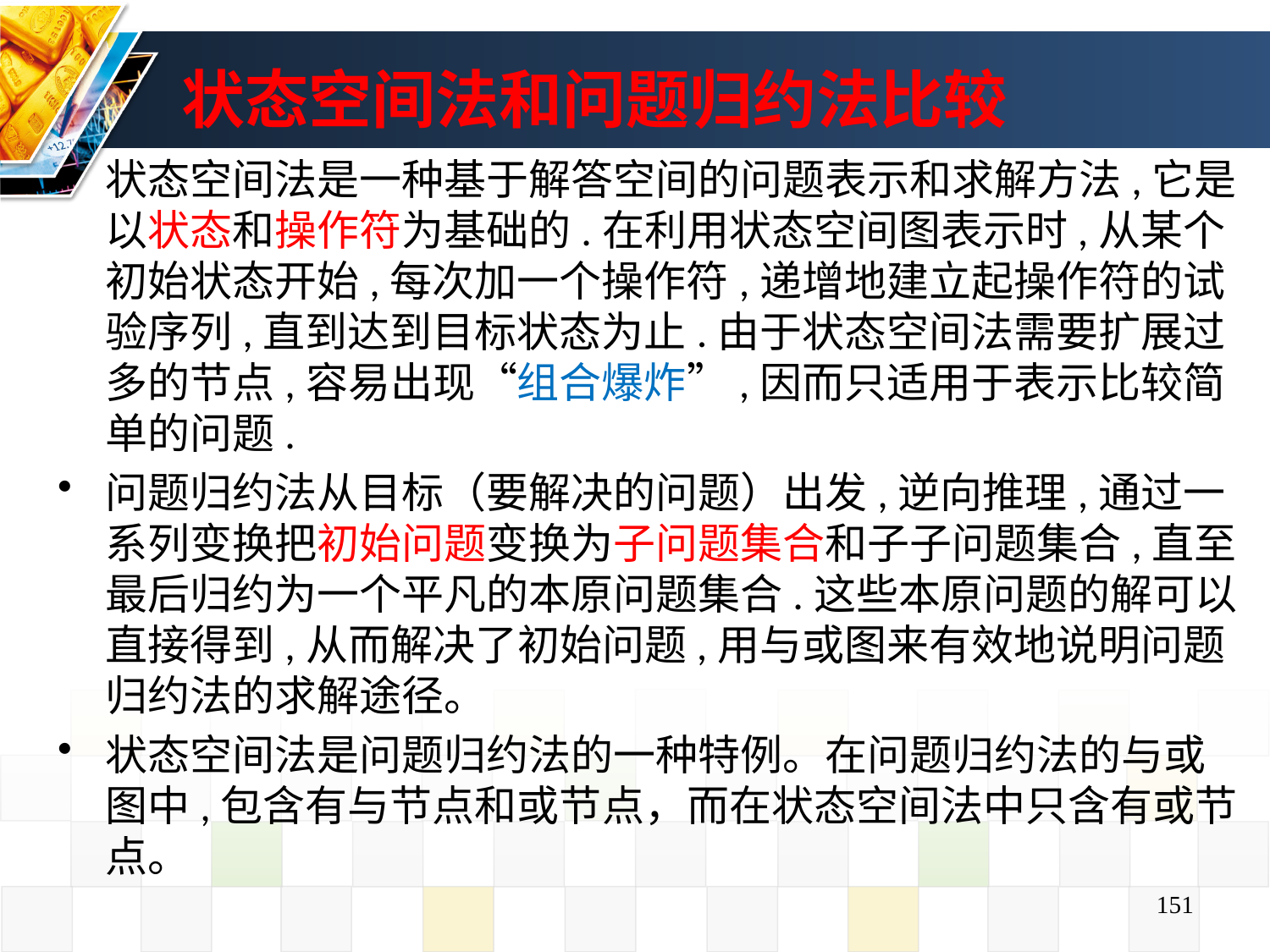

# 状态空间法和问题归约法比较
状态空间法是一种基于解答空间的问题表示和求解方法,它是以状态和操作符为基础的.在利用状态空间图表示时,从某个初始状态开始,每次加一个操作符,递增地建立起操作符的试验序列,直到达到目标状态为止.由于状态空间法需要扩展过多的节点,容易出现“组合爆炸”,因而只适用于表示比较简单的问题.
问题归约法从目标（要解决的问题）出发,逆向推理,通过一系列变换把初始问题变换为子问题集合和子子问题集合,直至最后归约为一个平凡的本原问题集合.这些本原问题的解可以直接得到,从而解决了初始问题,用与或图来有效地说明问题归约法的求解途径。
状态空间法是问题归约法的一种特例。在问题归约法的与或图中,包含有与节点和或节点，而在状态空间法中只含有或节点。
151